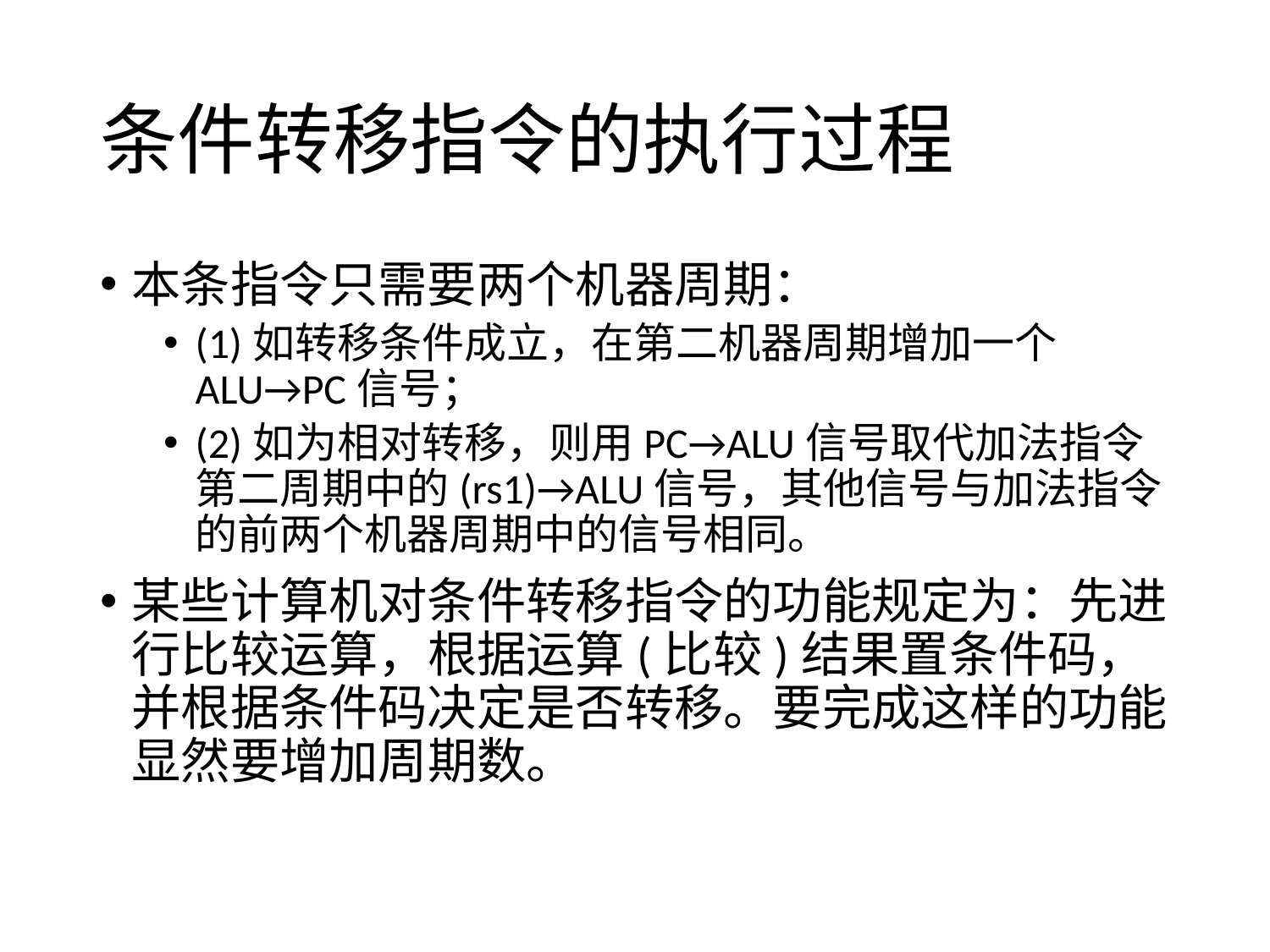

# 条件转移指令的执行过程
本条指令只需要两个机器周期：
(1)如转移条件成立，在第二机器周期增加一个ALU→PC信号；
(2)如为相对转移，则用PC→ALU信号取代加法指令第二周期中的(rs1)→ALU信号，其他信号与加法指令的前两个机器周期中的信号相同。
某些计算机对条件转移指令的功能规定为：先进行比较运算，根据运算(比较)结果置条件码，并根据条件码决定是否转移。要完成这样的功能显然要增加周期数。